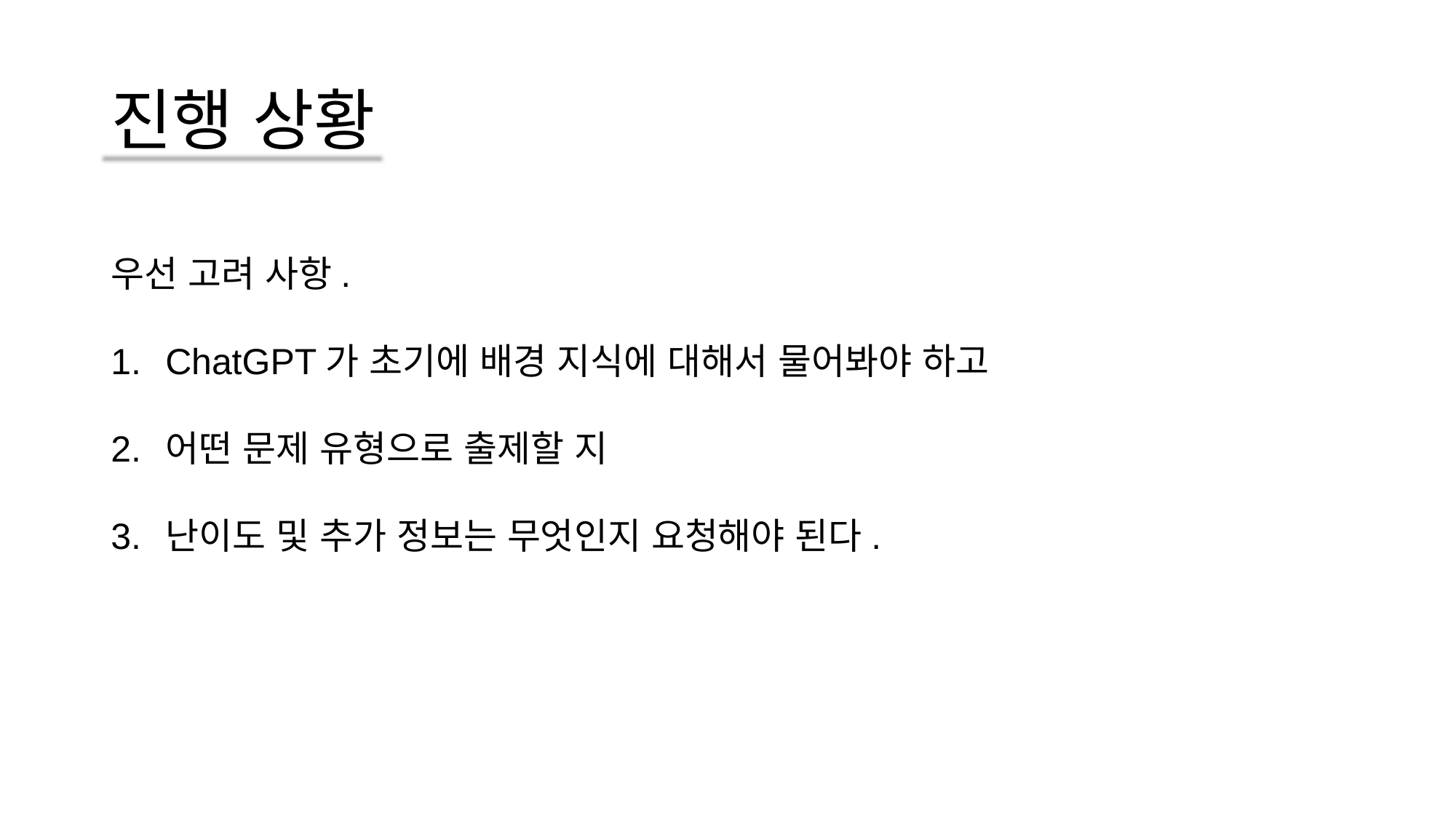

# 진행 상황

우선 고려 사항.
ChatGPT가 초기에 배경 지식에 대해서 물어봐야 하고
어떤 문제 유형으로 출제할 지
난이도 및 추가 정보는 무엇인지 요청해야 된다.